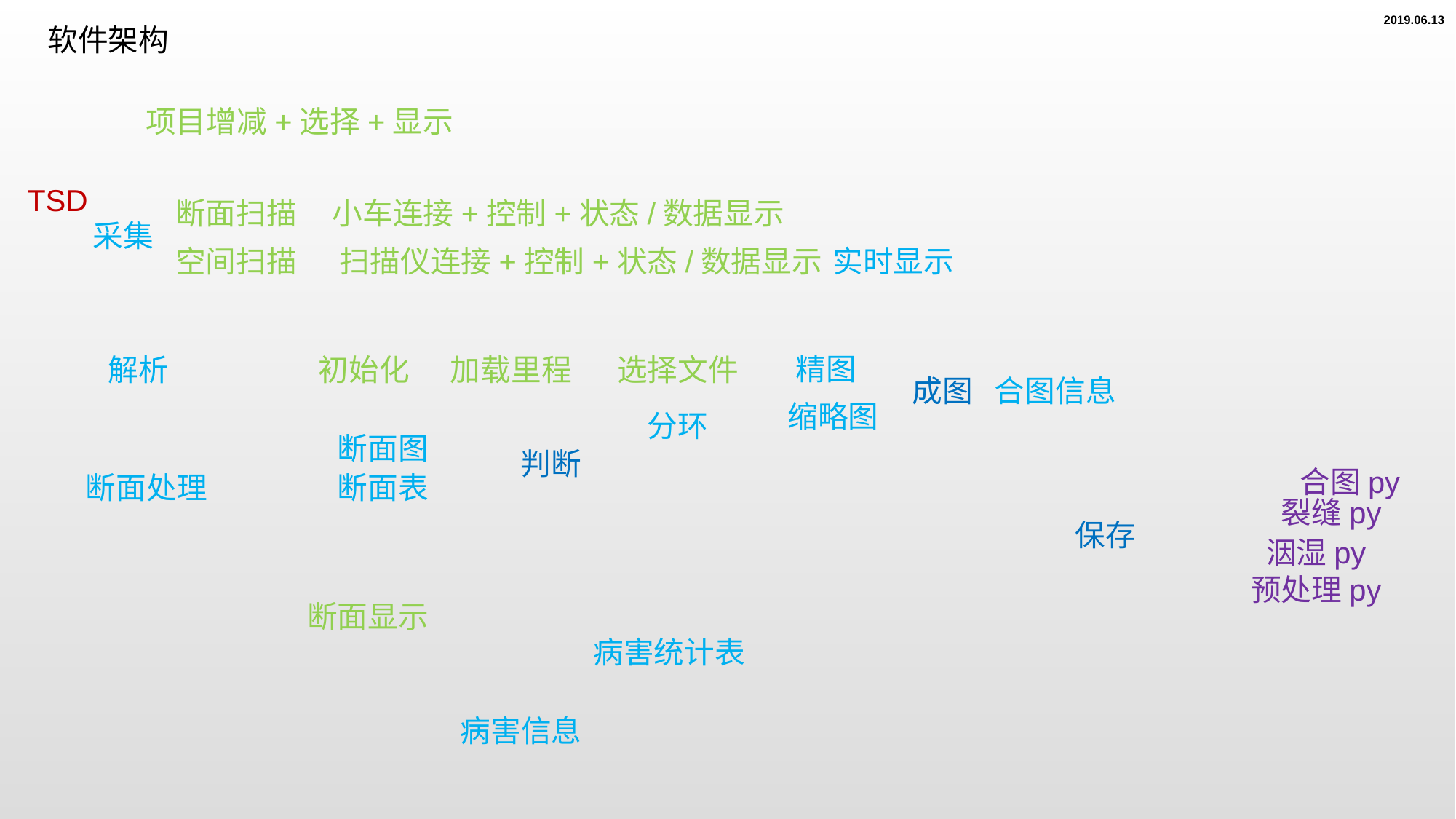

2019.06.13
软件架构
项目增减+选择+显示
TSD
断面扫描
小车连接+控制+状态/数据显示
采集
空间扫描
扫描仪连接+控制+状态/数据显示
实时显示
精图
解析
初始化
加载里程
选择文件
成图
合图信息
缩略图
分环
断面图
判断
合图py
断面处理
断面表
裂缝py
保存
洇湿py
预处理py
断面显示
病害统计表
病害信息